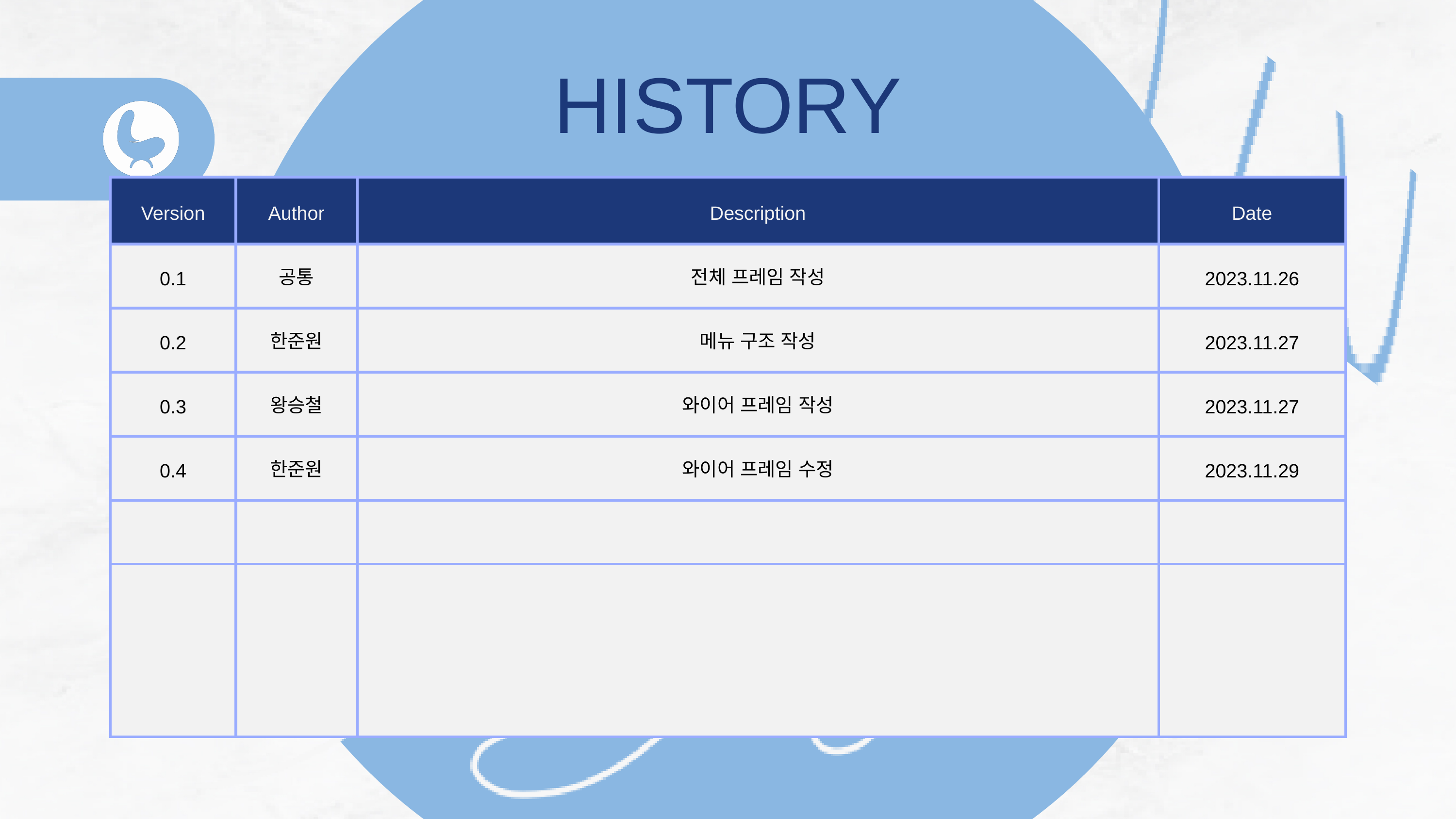

HISTORY

| Version | Author | Description | Date |
| --- | --- | --- | --- |
| 0.1 | 공통 | 전체 프레임 작성 | 2023.11.26 |
| 0.2 | 한준원 | 메뉴 구조 작성 | 2023.11.27 |
| 0.3 | 왕승철 | 와이어 프레임 작성 | 2023.11.27 |
| 0.4 | 한준원 | 와이어 프레임 수정 | 2023.11.29 |
|  |  |  |  |
|  |  |  |  |